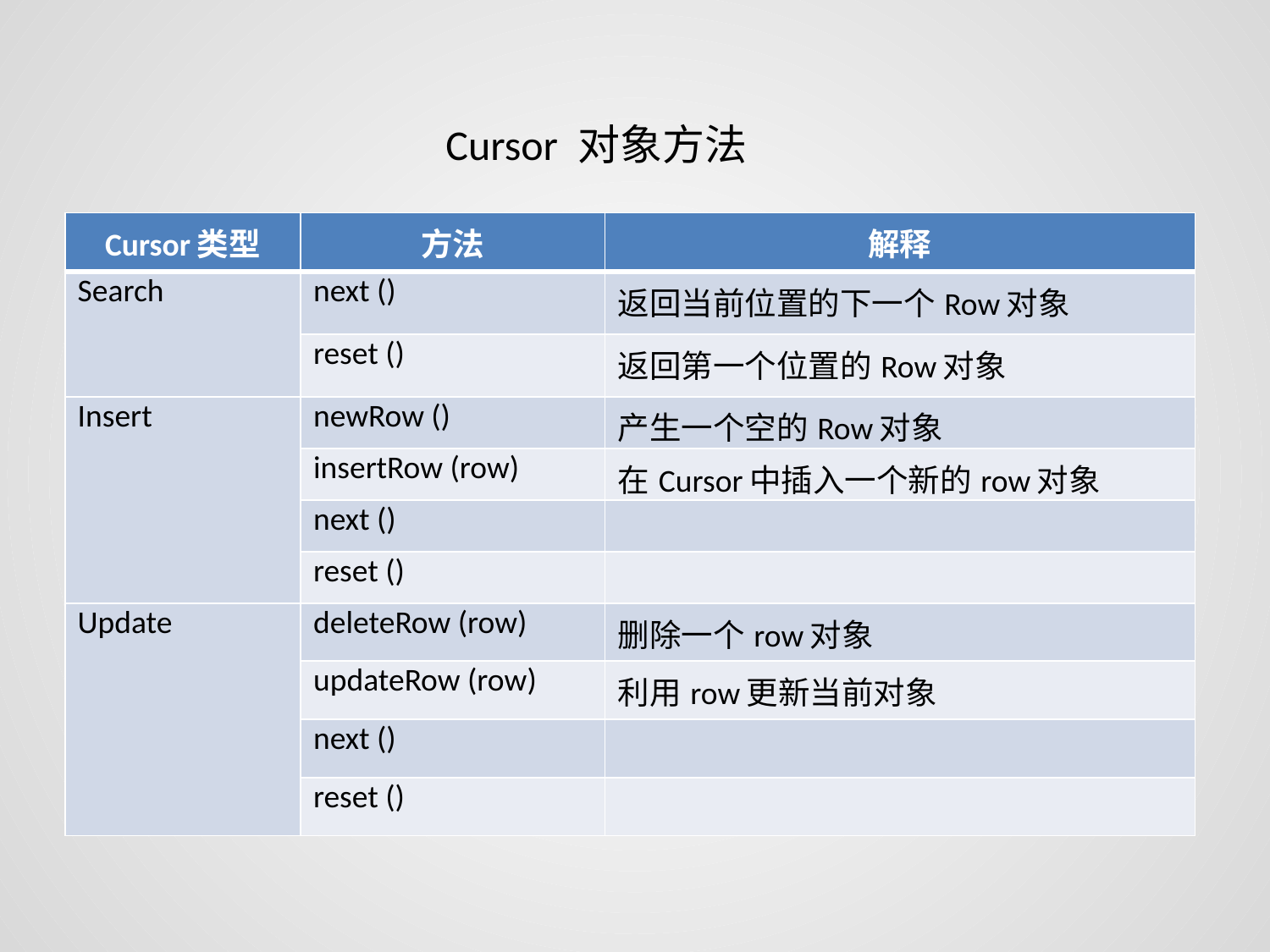

Cursor 对象方法
| Cursor类型 | 方法 | 解释 |
| --- | --- | --- |
| Search | next () | 返回当前位置的下一个Row对象 |
|  | reset () | 返回第一个位置的Row对象 |
| Insert | newRow () | 产生一个空的Row对象 |
|  | insertRow (row) | 在Cursor中插入一个新的row对象 |
|  | next () |  |
|  | reset () |  |
| Update | deleteRow (row) | 删除一个row对象 |
|  | updateRow (row) | 利用row更新当前对象 |
|  | next () |  |
|  | reset () |  |